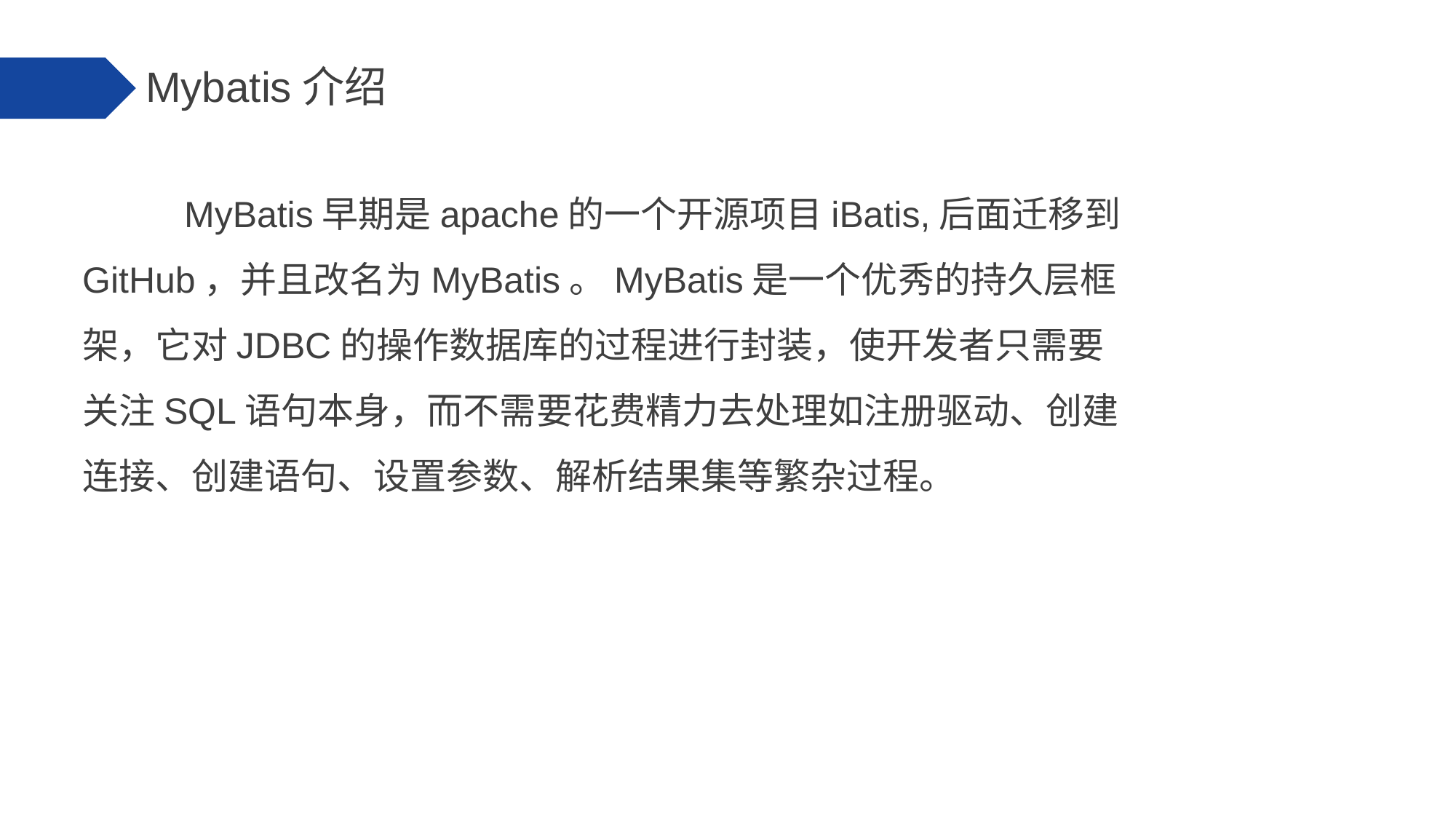

Mybatis介绍
          MyBatis早期是apache的一个开源项目iBatis,后面迁移到GitHub，并且改名为MyBatis。MyBatis是一个优秀的持久层框架，它对JDBC的操作数据库的过程进行封装，使开发者只需要关注SQL语句本身，而不需要花费精力去处理如注册驱动、创建连接、创建语句、设置参数、解析结果集等繁杂过程。